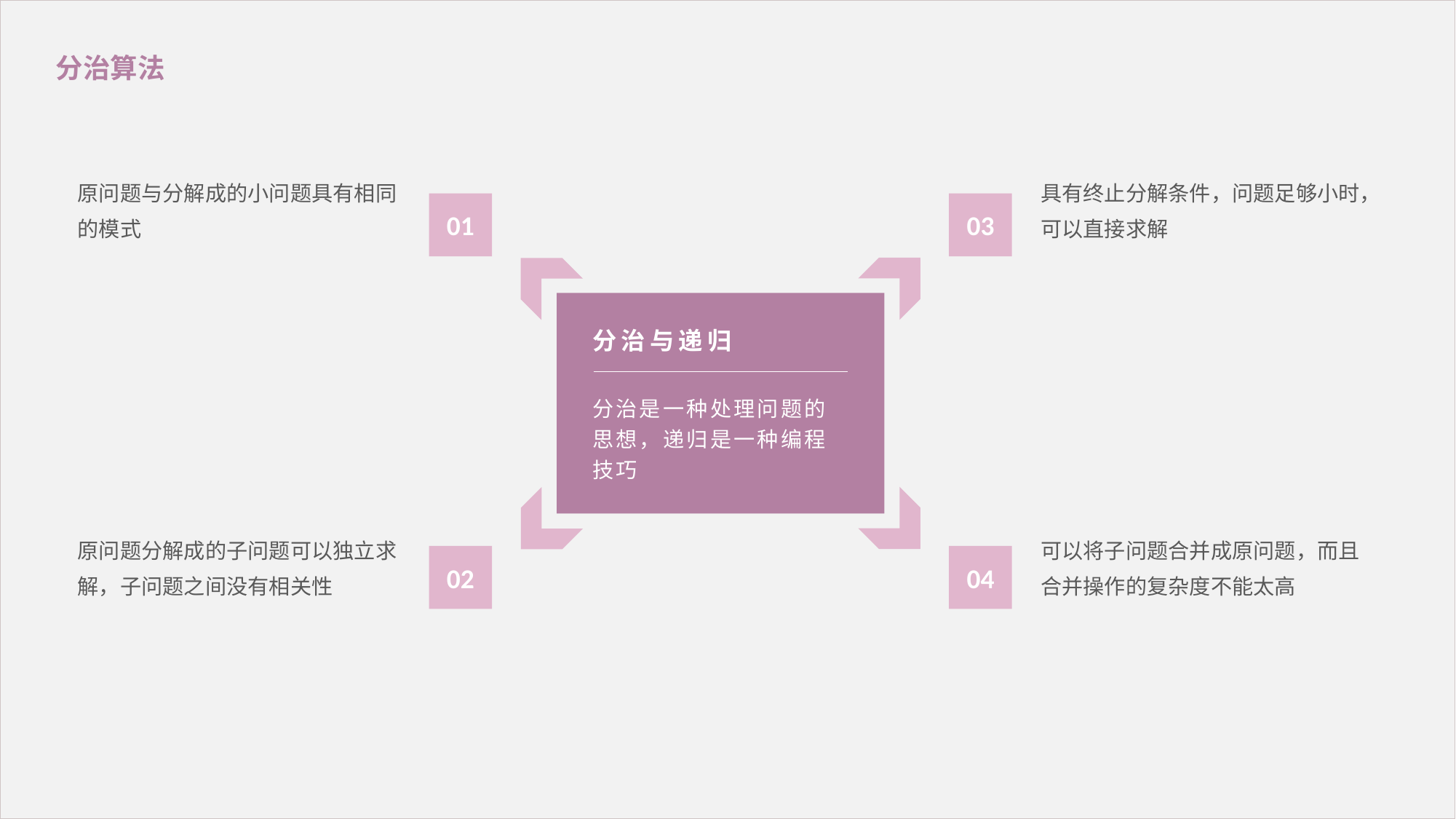

分治算法
原问题与分解成的小问题具有相同的模式
具有终止分解条件，问题足够小时，可以直接求解
01
03

分治与递归
分治是一种处理问题的思想，递归是一种编程技巧

原问题分解成的子问题可以独立求解，子问题之间没有相关性
可以将子问题合并成原问题，而且合并操作的复杂度不能太高
02
04